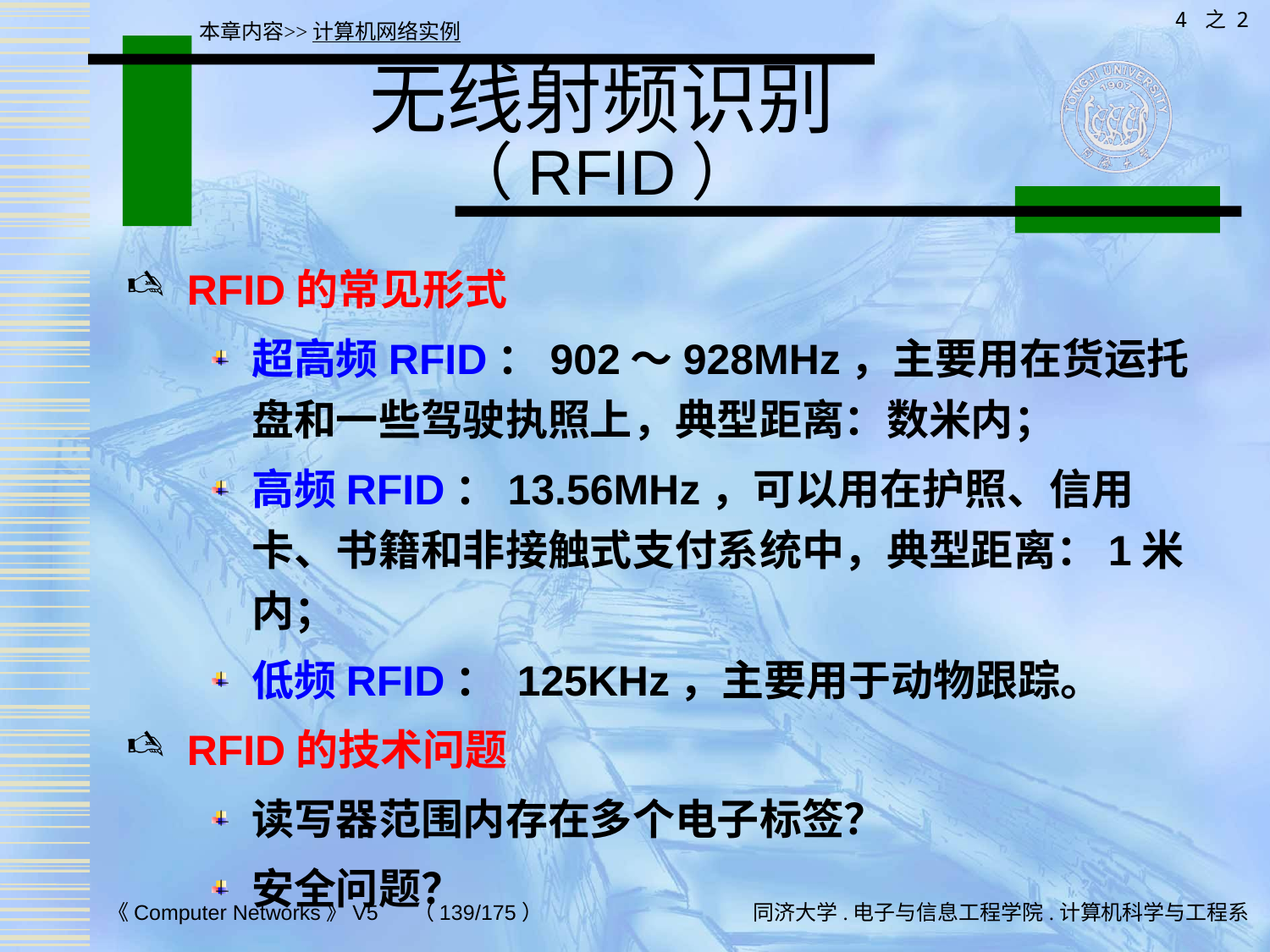

4 之 2
本章内容>>计算机网络实例
# 无线射频识别 （RFID）
RFID的常见形式
超高频RFID：902～928MHz，主要用在货运托盘和一些驾驶执照上，典型距离：数米内；
高频RFID：13.56MHz，可以用在护照、信用卡、书籍和非接触式支付系统中，典型距离：1米内；
低频RFID： 125KHz，主要用于动物跟踪。
RFID的技术问题
读写器范围内存在多个电子标签？
安全问题？